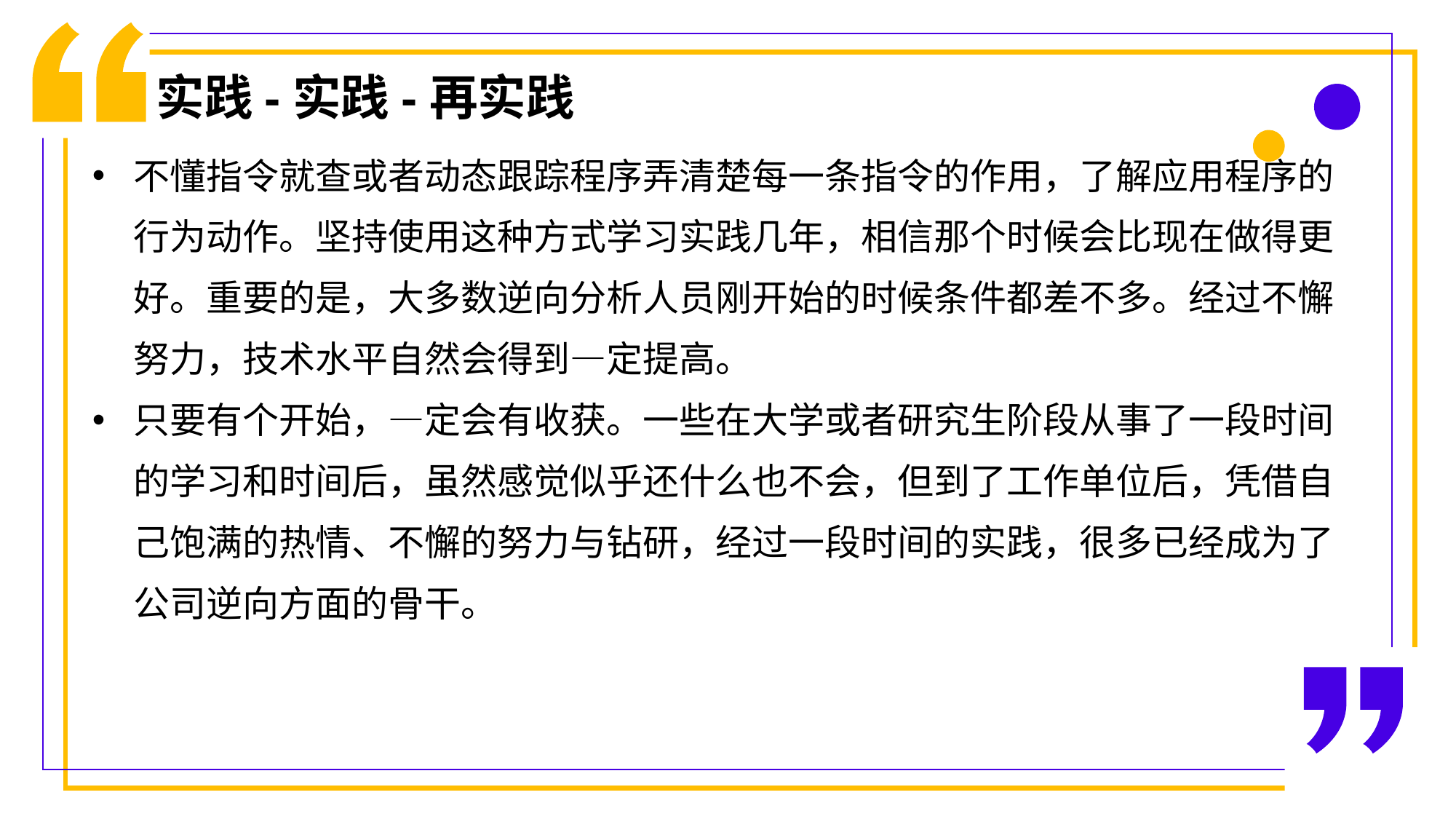

实践-实践-再实践

不懂指令就查或者动态跟踪程序弄清楚每一条指令的作用，了解应用程序的行为动作。坚持使用这种方式学习实践几年，相信那个时候会比现在做得更好。重要的是，大多数逆向分析人员刚开始的时候条件都差不多。经过不懈努力，技术水平自然会得到—定提高。
只要有个开始，—定会有收获。一些在大学或者研究生阶段从事了一段时间的学习和时间后，虽然感觉似乎还什么也不会，但到了工作单位后，凭借自己饱满的热情、不懈的努力与钻研，经过一段时间的实践，很多已经成为了公司逆向方面的骨干。